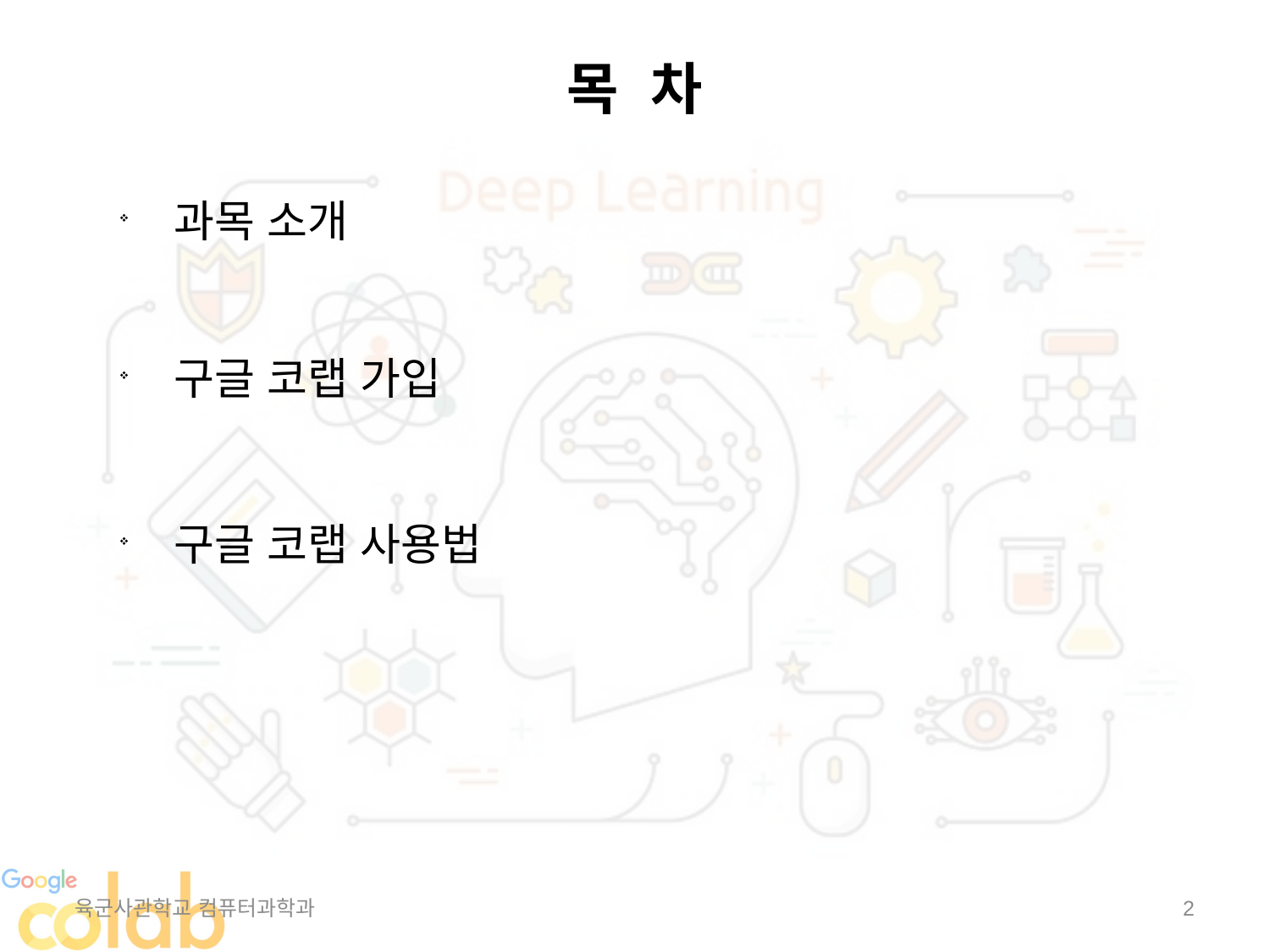

# 목  차
과목 소개

구글 코랩 가입

구글 코랩 사용법
육군사관학교 컴퓨터과학과
2